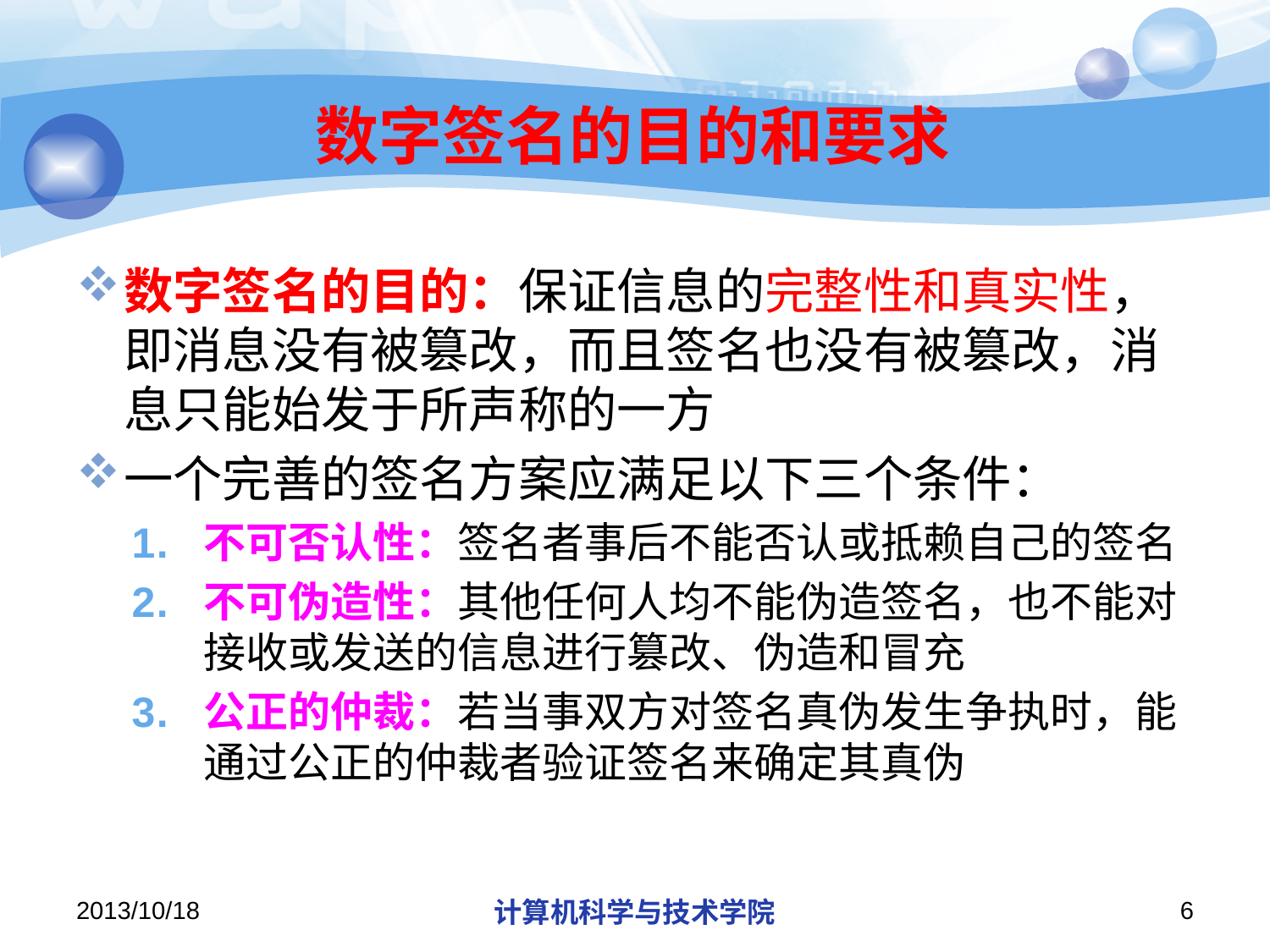

# 数字签名的目的和要求
数字签名的目的：保证信息的完整性和真实性，即消息没有被篡改，而且签名也没有被篡改，消息只能始发于所声称的一方
一个完善的签名方案应满足以下三个条件：
不可否认性：签名者事后不能否认或抵赖自己的签名
不可伪造性：其他任何人均不能伪造签名，也不能对接收或发送的信息进行篡改、伪造和冒充
公正的仲裁：若当事双方对签名真伪发生争执时，能通过公正的仲裁者验证签名来确定其真伪

2013/10/18
计算机科学与技术学院
6